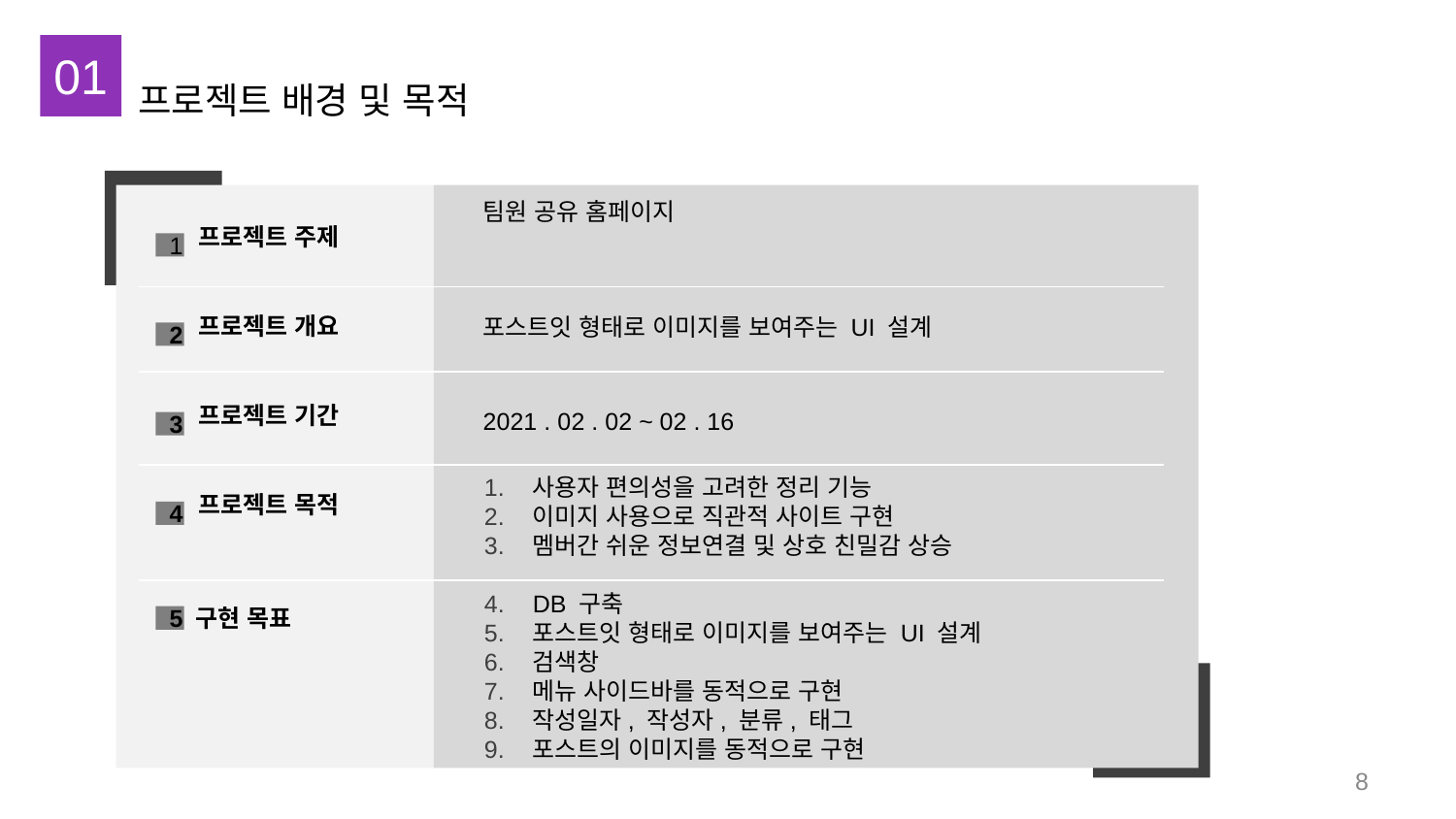

01
프로젝트 배경 및 목적

팀원 공유 홈페이지
프로젝트 주제
1
프로젝트 개요
2
포스트잇 형태로 이미지를 보여주는 UI 설계
프로젝트 기간
3
2021 . 02 . 02 ~ 02 . 16
사용자 편의성을 고려한 정리 기능
이미지 사용으로 직관적 사이트 구현
멤버간 쉬운 정보연결 및 상호 친밀감 상승

DB 구축
포스트잇 형태로 이미지를 보여주는 UI 설계
검색창
메뉴 사이드바를 동적으로 구현
작성일자, 작성자, 분류, 태그
포스트의 이미지를 동적으로 구현
프로젝트 목적
4
구현 목표
5

8